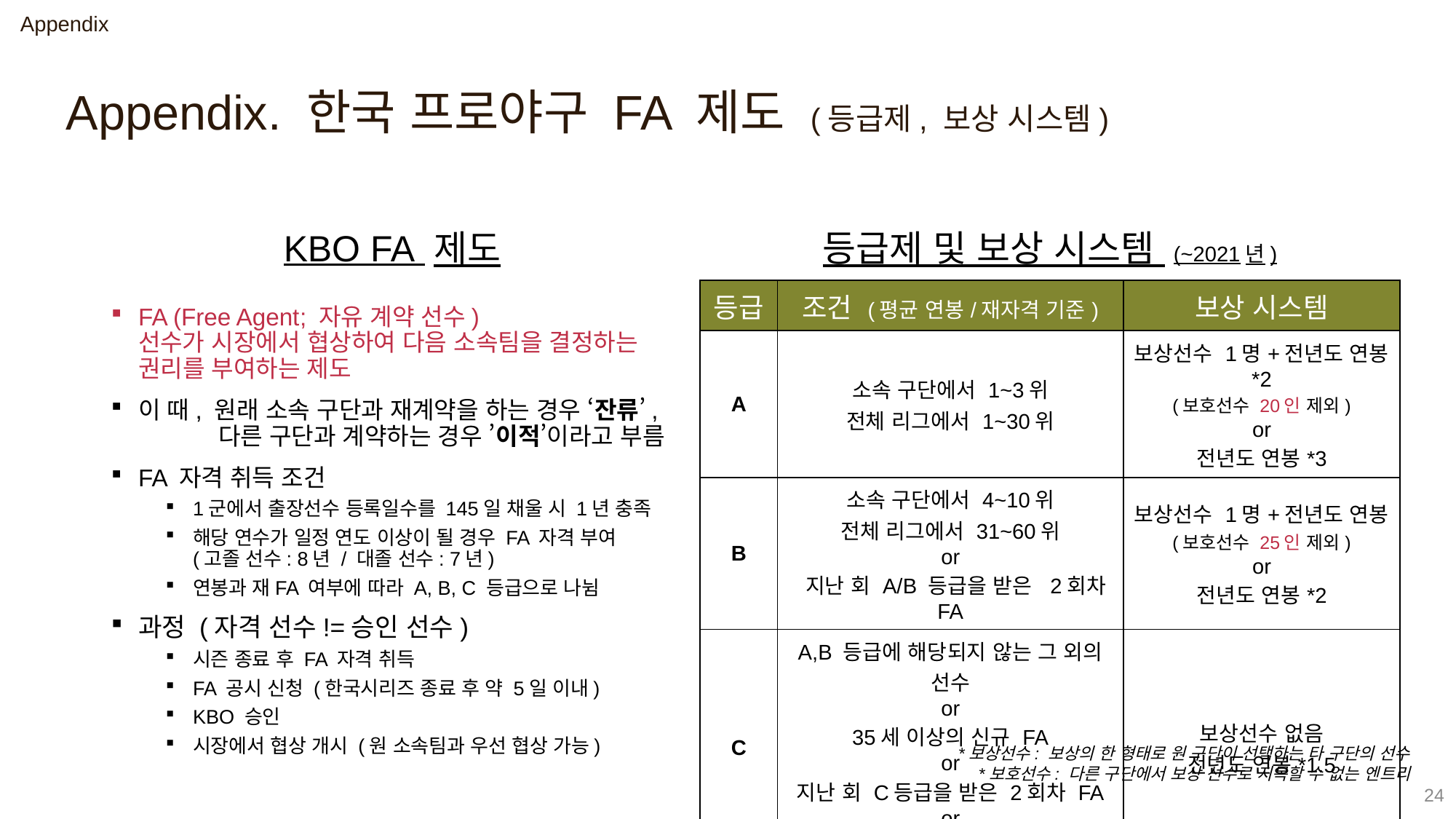

Appendix
Appendix. 한국 프로야구 FA 제도 (등급제, 보상 시스템)
KBO FA 제도
등급제 및 보상 시스템 (~2021년)
| 등급 | 조건 (평균 연봉/재자격 기준) | 보상 시스템 |
| --- | --- | --- |
| A | 소속 구단에서 1~3위 전체 리그에서 1~30위 | 보상선수 1명+전년도 연봉\*2 (보호선수 20인 제외) or 전년도 연봉\*3 |
| B | 소속 구단에서 4~10위 전체 리그에서 31~60위 or 지난 회 A/B 등급을 받은 2회차 FA | 보상선수 1명+전년도 연봉 (보호선수 25인 제외) or 전년도 연봉\*2 |
| C | A,B 등급에 해당되지 않는 그 외의 선수 or 35세 이상의 신규 FA or 지난 회 C등급을 받은 2회차 FA or 3회차 FA | 보상선수 없음 전년도 연봉\*1.5 |
FA (Free Agent; 자유 계약 선수)
선수가 시장에서 협상하여 다음 소속팀을 결정하는
권리를 부여하는 제도
이 때, 원래 소속 구단과 재계약을 하는 경우 ‘잔류’,
           다른 구단과 계약하는 경우 ’이적’이라고 부름
FA 자격 취득 조건
1군에서 출장선수 등록일수를 145일 채울 시 1년 충족
해당 연수가 일정 연도 이상이 될 경우 FA 자격 부여
(고졸 선수: 8년 / 대졸 선수: 7년)
연봉과 재FA 여부에 따라 A, B, C 등급으로 나뉨
과정 (자격 선수!=승인 선수)
시즌 종료 후 FA 자격 취득
FA 공시 신청 (한국시리즈 종료 후 약 5일 이내)
KBO 승인
시장에서 협상 개시 (원 소속팀과 우선 협상 가능)
*보상선수: 보상의 한 형태로 원 구단이 선택하는 타 구단의 선수
*보호선수: 다른 구단에서 보상 선수로 지목할 수 없는 엔트리
24